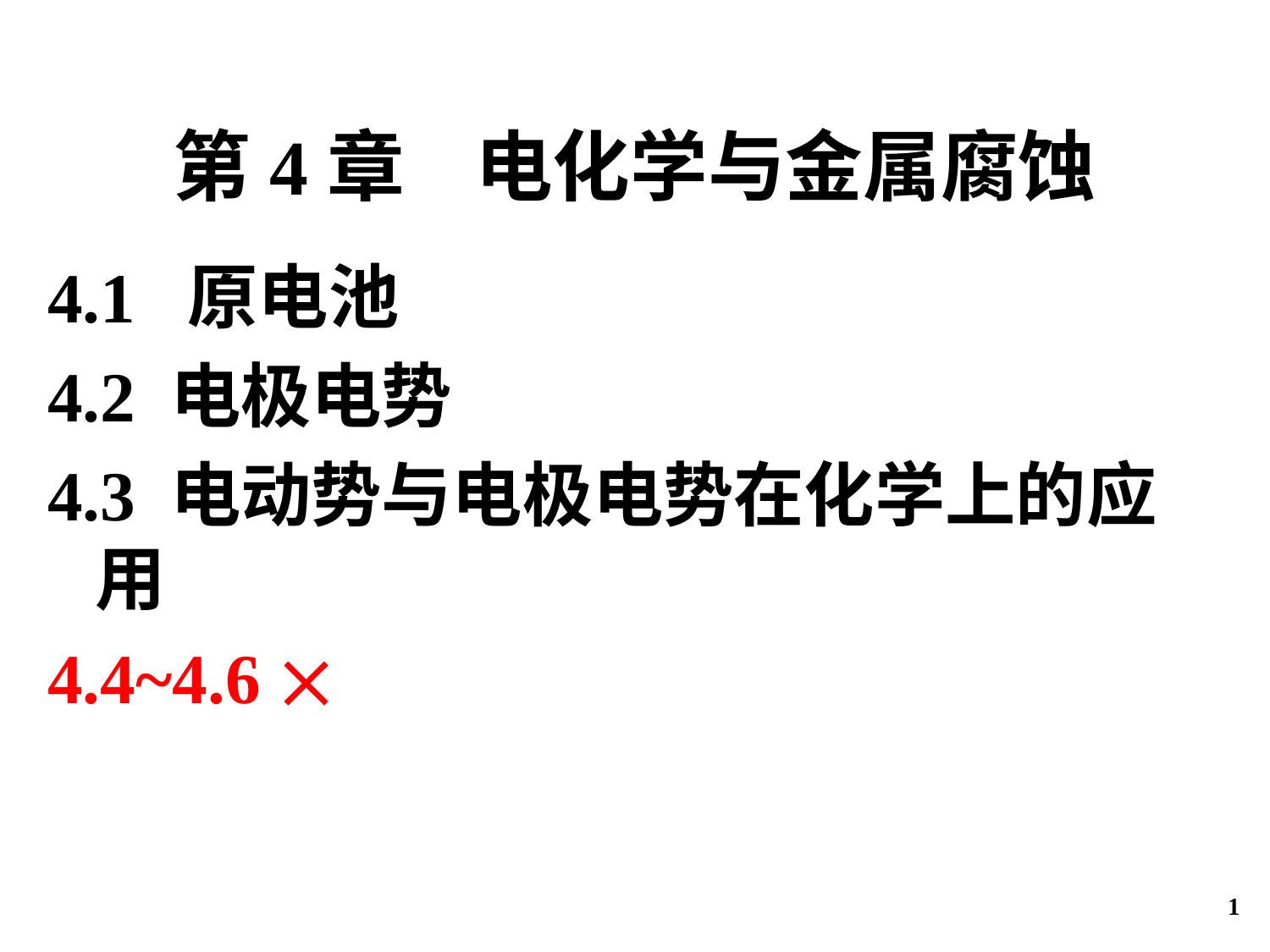

# 第4章    电化学与金属腐蚀
4.1  原电池
4.2 电极电势
4.3 电动势与电极电势在化学上的应用
4.4~4.6 ×